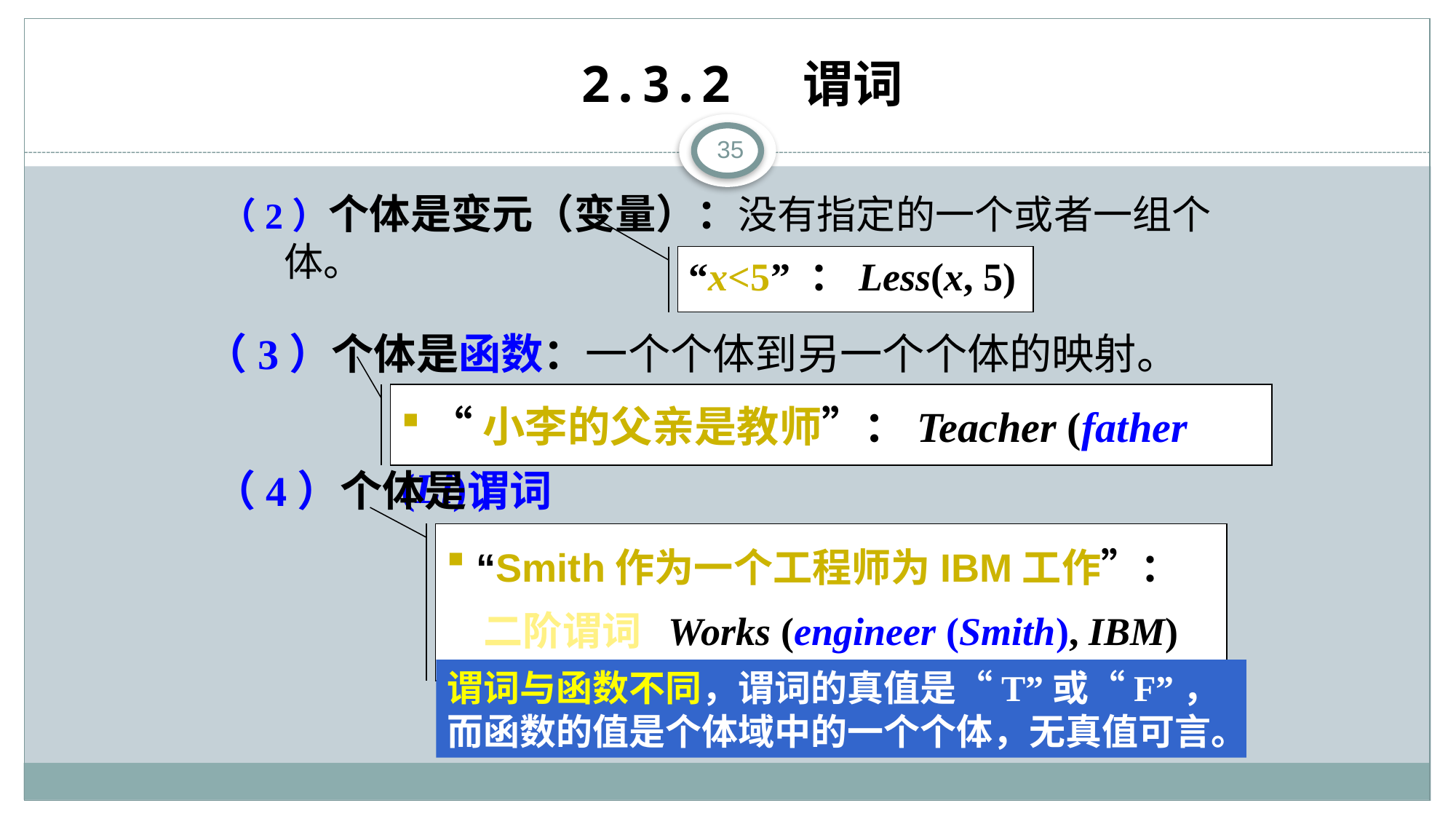

# 2.3.2  谓词
35
（2）个体是变元（变量）：没有指定的一个或者一组个体。
“x<5” ：Less(x, 5)
（3）个体是函数：一个个体到另一个个体的映射。
 “小李的父亲是教师”：Teacher (father (Li) )
（4）个体是谓词
 “Smith作为一个工程师为IBM工作”：
二阶谓词  Works (engineer (Smith), IBM)
谓词与函数不同，谓词的真值是“T”或“F”，而函数的值是个体域中的一个个体，无真值可言。